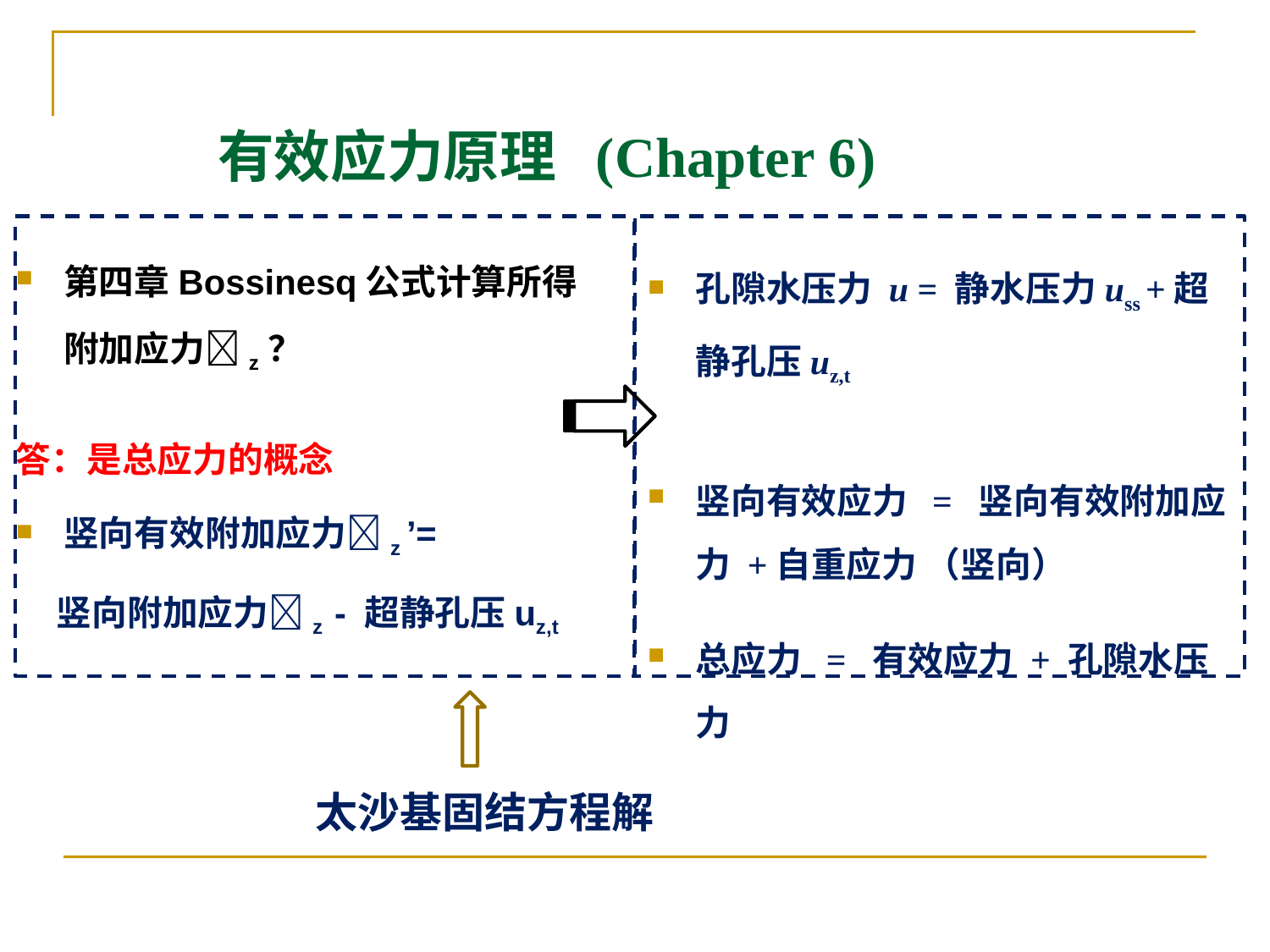

# 有效应力原理  (Chapter 6)

第四章Bossinesq公式计算所得附加应力σz？
答：是总应力的概念
竖向有效附加应力σz ’=
    竖向附加应力σz  - 超静孔压uz,t
孔隙水压力 u = 静水压力uss +超静孔压uz,t

竖向有效应力  =  竖向有效附加应力 +自重应力 （竖向）
总应力  =  有效应力 + 孔隙水压力

太沙基固结方程解